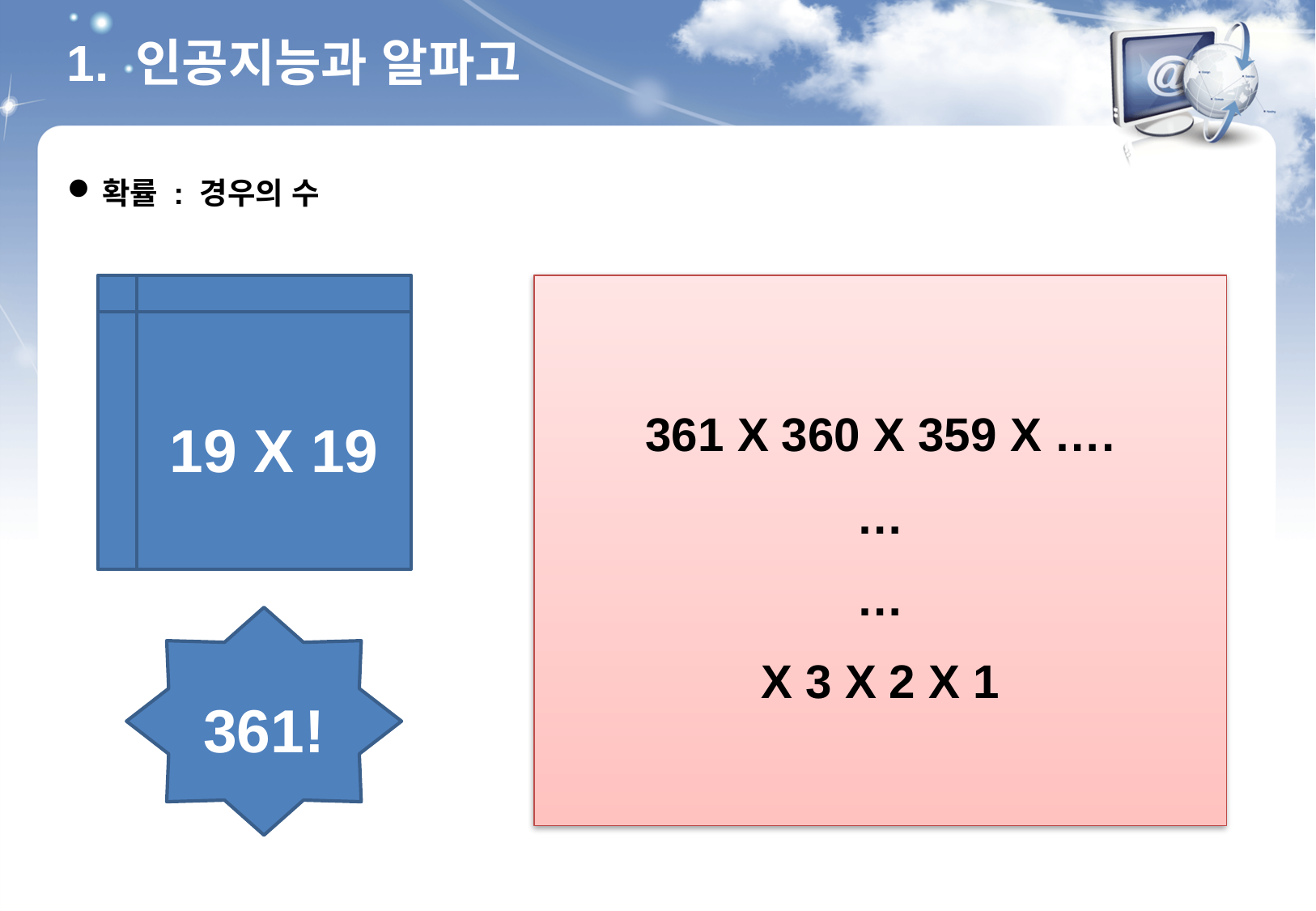

1. 인공지능과 알파고
확률 : 경우의 수
19 X 19
361 X 360 X 359 X ….
…
…
X 3 X 2 X 1
361!